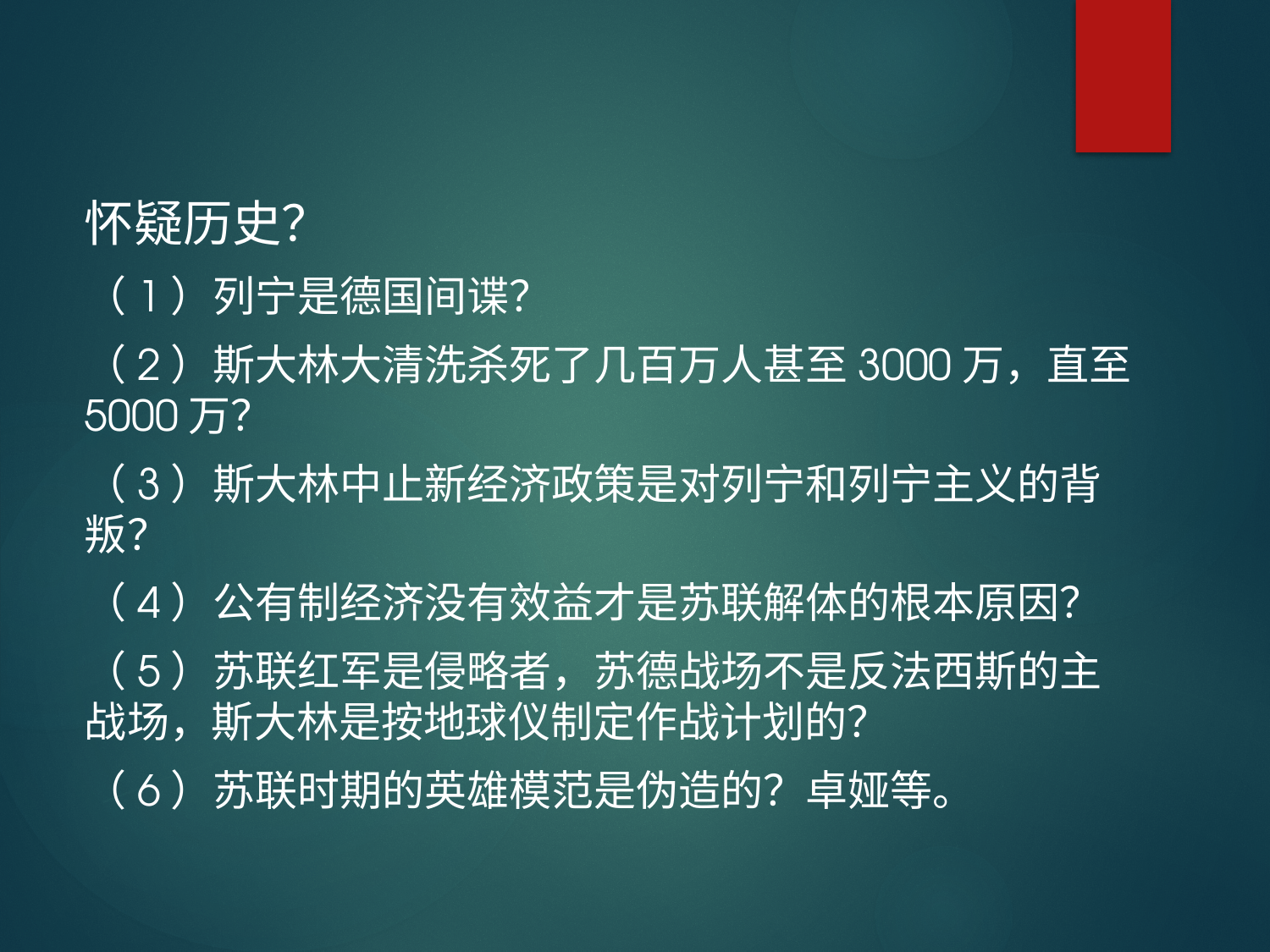

#
怀疑历史？
（1）列宁是德国间谍？
（2）斯大林大清洗杀死了几百万人甚至3000万，直至5000万？
（3）斯大林中止新经济政策是对列宁和列宁主义的背叛？
（4）公有制经济没有效益才是苏联解体的根本原因？
（5）苏联红军是侵略者，苏德战场不是反法西斯的主战场，斯大林是按地球仪制定作战计划的？
（6）苏联时期的英雄模范是伪造的？卓娅等。